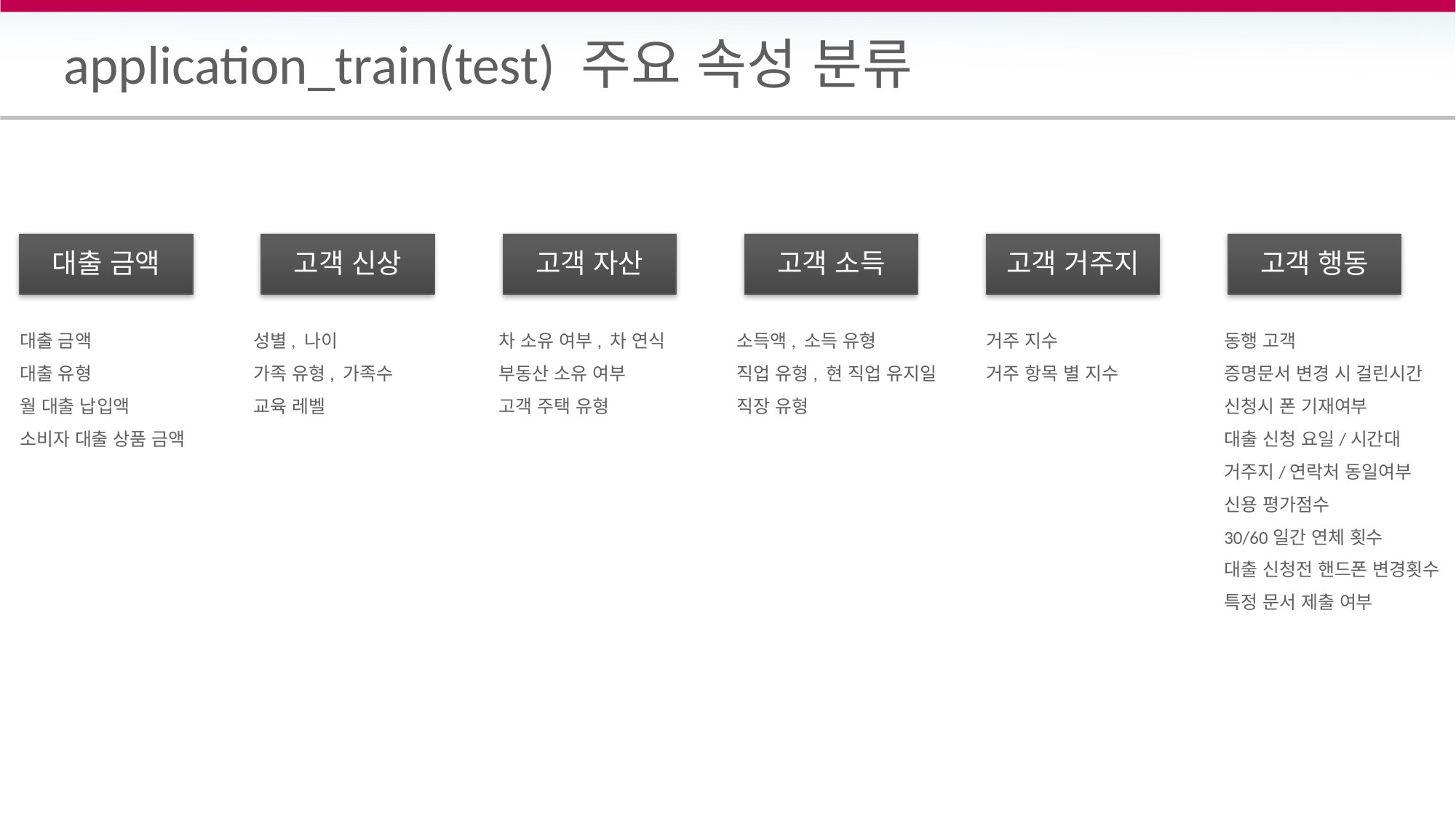

# application_train(test) 주요 속성 분류
대출 금액
고객 신상
고객 자산
고객 소득
고객 거주지
고객 행동
대출 금액
대출 유형
월 대출 납입액
소비자 대출 상품 금액
성별, 나이
가족 유형, 가족수
교육 레벨
차 소유 여부, 차 연식
부동산 소유 여부
고객 주택 유형

소득액, 소득 유형
직업 유형, 현 직업 유지일
직장 유형
거주 지수
거주 항목 별 지수
동행 고객
증명문서 변경 시 걸린시간
신청시 폰 기재여부
대출 신청 요일/시간대
거주지/연락처 동일여부
신용 평가점수
30/60일간 연체 횟수
대출 신청전 핸드폰 변경횟수
특정 문서 제출 여부